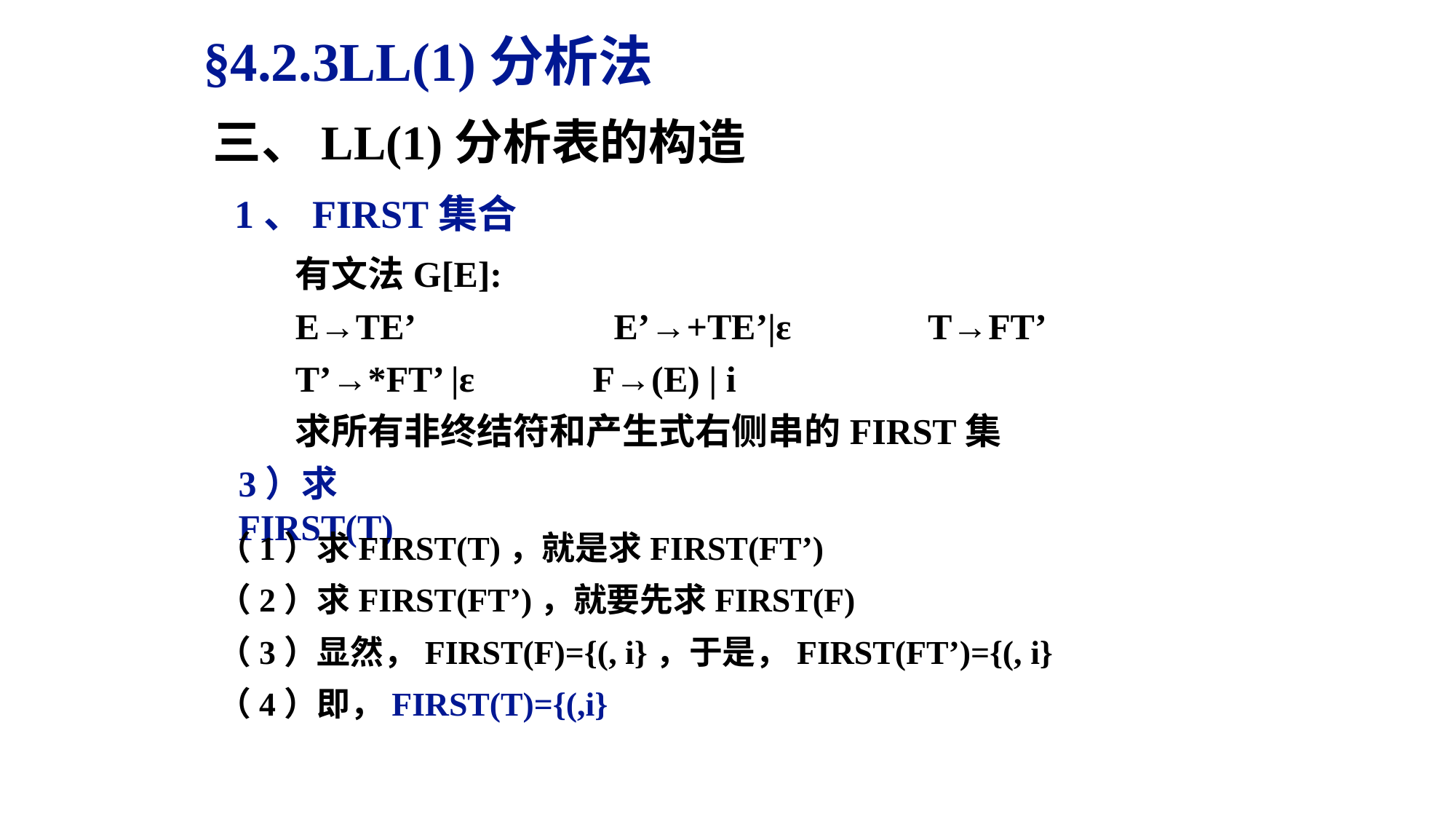

§4.2.3LL(1)分析法
三、LL(1)分析表的构造
1、FIRST集合
有文法G[E]:
E→TE’                      E’→+TE’|ε               T→FT’
T’→*FT’ |ε             F→(E) | i
求所有非终结符和产生式右侧串的FIRST集
3）求FIRST(T)
（1）求FIRST(T)，就是求FIRST(FT’)
（2）求FIRST(FT’)，就要先求FIRST(F)
（3）显然，FIRST(F)={(, i}，于是，FIRST(FT’)={(, i}
（4）即，FIRST(T)={(,i}